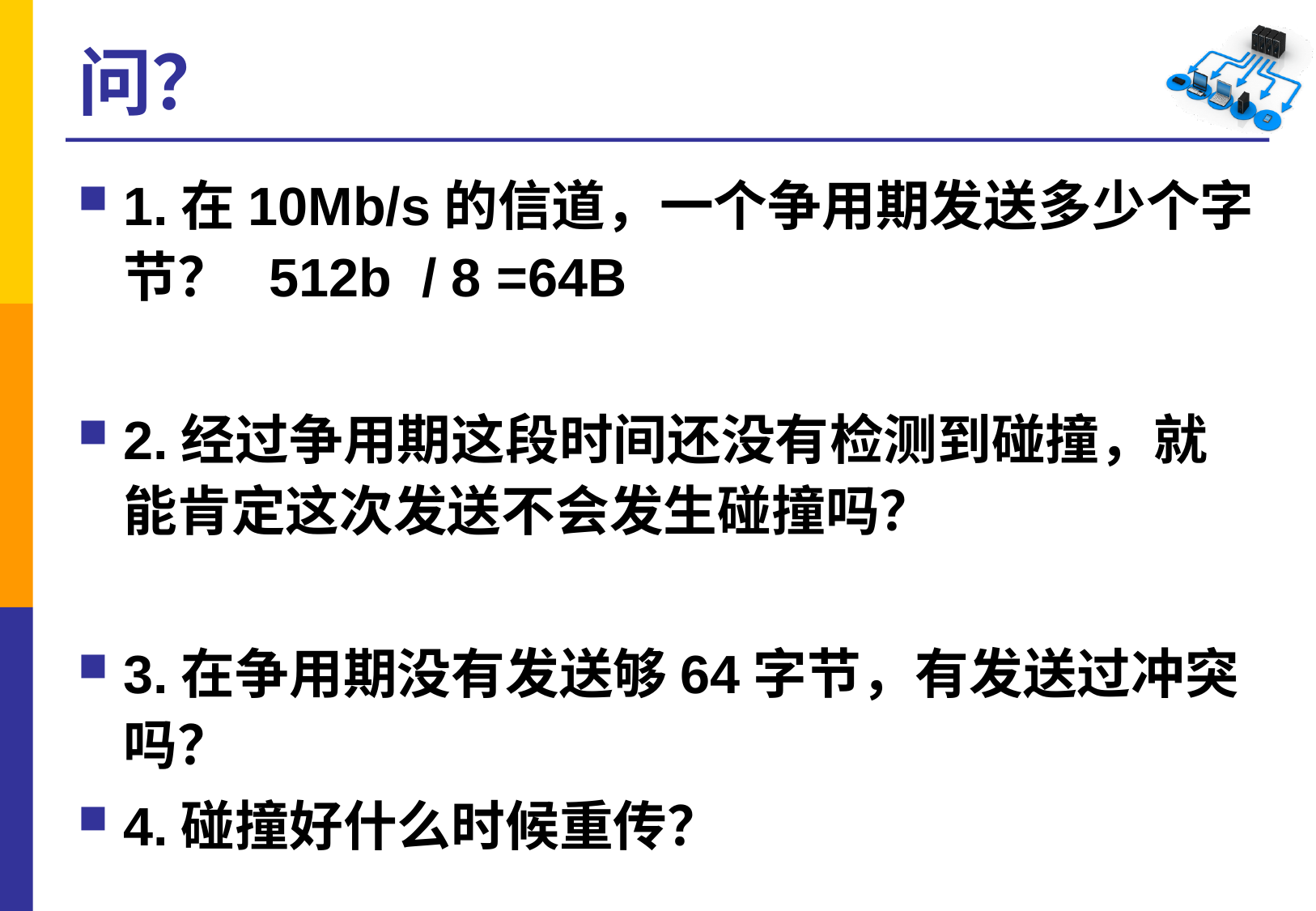

# 问？
1.在10Mb/s的信道，一个争用期发送多少个字节？  512b  / 8 =64B

2.经过争用期这段时间还没有检测到碰撞，就能肯定这次发送不会发生碰撞吗？

3.在争用期没有发送够64字节，有发送过冲突吗？
4.碰撞好什么时候重传？